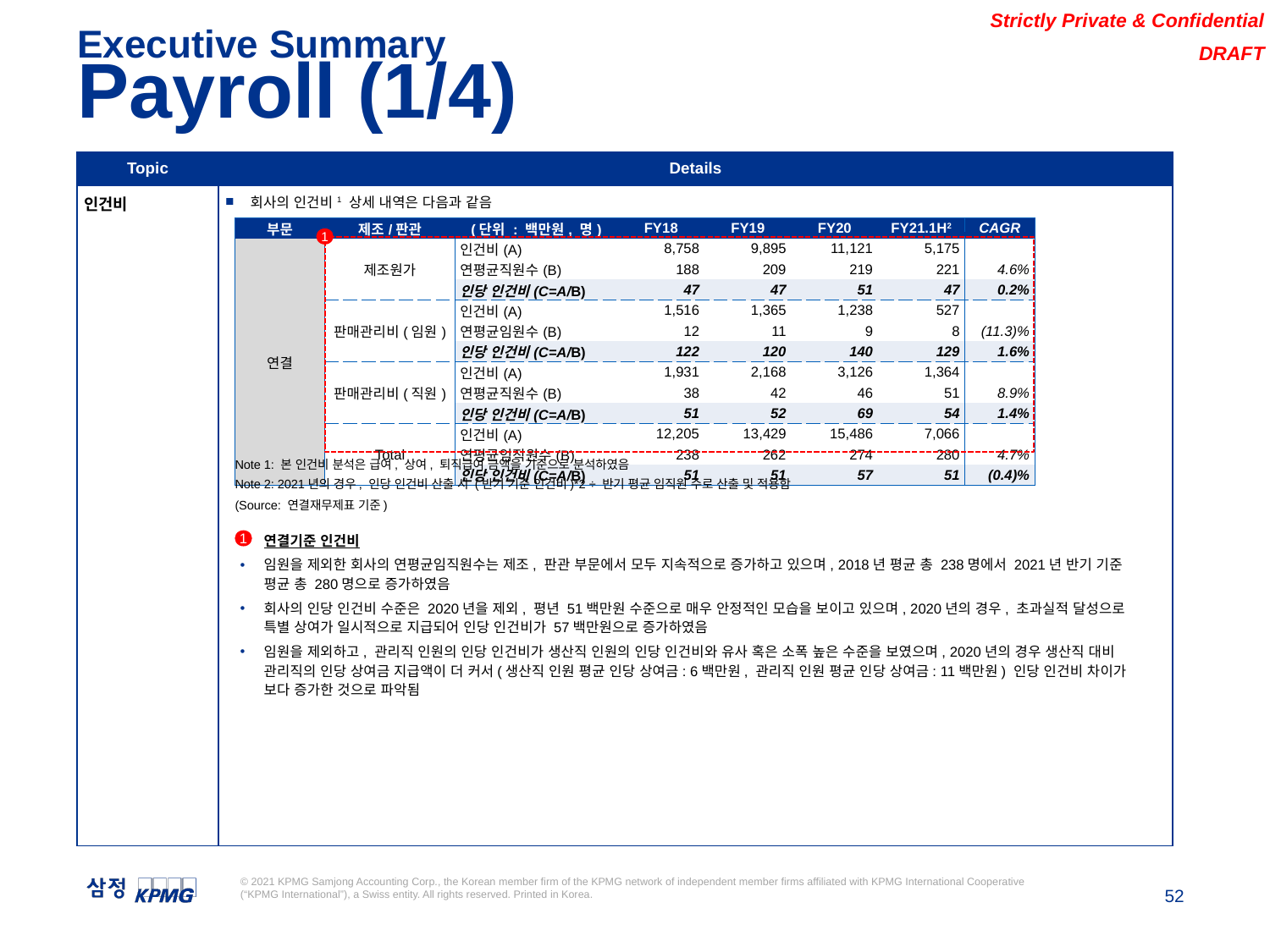

Executive Summary
Payroll (1/4)
| Topic | Details |
| --- | --- |
| 인건비 | 회사의 인건비1 상세 내역은 다음과 같음 |
| 부문 | 제조/판관 | (단위 : 백만원, 명) | FY18 | FY19 | FY20 | FY21.1H2 | CAGR |
| --- | --- | --- | --- | --- | --- | --- | --- |
| 연결 | 제조원가 | 인건비(A) | 8,758 | 9,895 | 11,121 | 5,175 |  |
|  |  | 연평균직원수(B) | 188 | 209 | 219 | 221 | 4.6% |
|  |  | 인당 인건비(C=A/B) | 47 | 47 | 51 | 47 | 0.2% |
|  | 판매관리비(임원) | 인건비(A) | 1,516 | 1,365 | 1,238 | 527 |  |
|  |  | 연평균임원수(B) | 12 | 11 | 9 | 8 | (11.3)% |
|  |  | 인당 인건비(C=A/B) | 122 | 120 | 140 | 129 | 1.6% |
|  | 판매관리비(직원) | 인건비(A) | 1,931 | 2,168 | 3,126 | 1,364 |  |
|  |  | 연평균직원수(B) | 38 | 42 | 46 | 51 | 8.9% |
|  |  | 인당 인건비(C=A/B) | 51 | 52 | 69 | 54 | 1.4% |
|  | Total | 인건비(A) | 12,205 | 13,429 | 15,486 | 7,066 |  |
|  |  | 연평균임직원수(B) | 238 | 262 | 274 | 280 | 4.7% |
|  |  | 인당 인건비(C=A/B) | 51 | 51 | 57 | 51 | (0.4)% |
1

Note 1: 본 인건비 분석은 급여, 상여, 퇴직급여 금액을 기준으로 분석하였음
Note 2: 2021년의 경우, 인당 인건비 산출 시 (반기 기준 인건비)*2 ÷ 반기 평균 임직원 수로 산출 및 적용함
(Source: 연결재무제표 기준)
연결기준 인건비
임원을 제외한 회사의 연평균임직원수는 제조, 판관 부문에서 모두 지속적으로 증가하고 있으며, 2018년 평균 총 238명에서 2021년 반기 기준 평균 총 280명으로 증가하였음
회사의 인당 인건비 수준은 2020년을 제외, 평년 51백만원 수준으로 매우 안정적인 모습을 보이고 있으며, 2020년의 경우, 초과실적 달성으로 특별 상여가 일시적으로 지급되어 인당 인건비가 57백만원으로 증가하였음
임원을 제외하고, 관리직 인원의 인당 인건비가 생산직 인원의 인당 인건비와 유사 혹은 소폭 높은 수준을 보였으며, 2020년의 경우 생산직 대비 관리직의 인당 상여금 지급액이 더 커서(생산직 인원 평균 인당 상여금: 6백만원, 관리직 인원 평균 인당 상여금: 11백만원) 인당 인건비 차이가 보다 증가한 것으로 파악됨
1